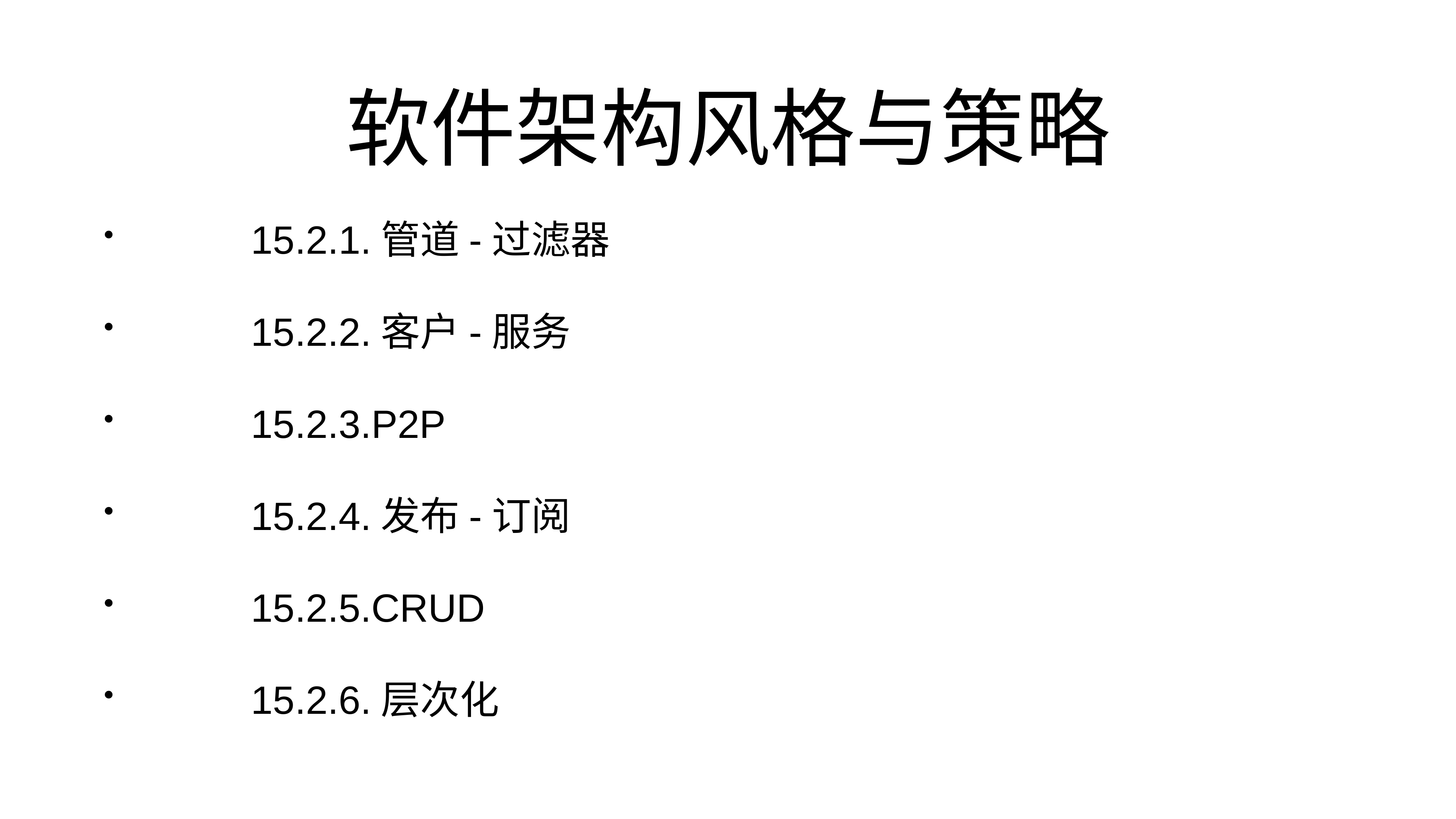

# 软件架构风格与策略
		15.2.1.管道-过滤器
		15.2.2.客户-服务
		15.2.3.P2P
		15.2.4.发布-订阅
		15.2.5.CRUD
		15.2.6.层次化